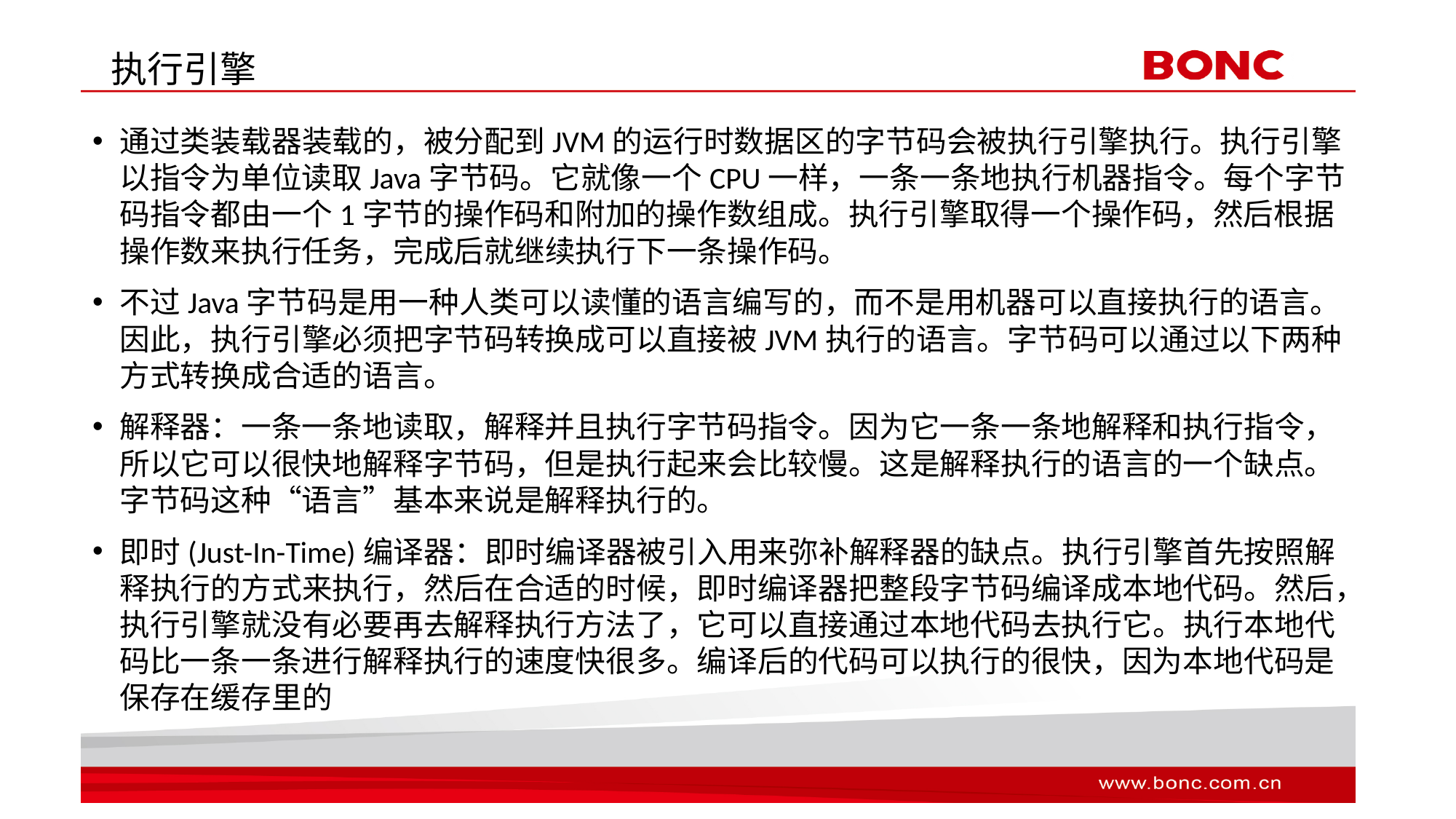

# 执行引擎
通过类装载器装载的，被分配到JVM的运行时数据区的字节码会被执行引擎执行。执行引擎以指令为单位读取Java字节码。它就像一个CPU一样，一条一条地执行机器指令。每个字节码指令都由一个1字节的操作码和附加的操作数组成。执行引擎取得一个操作码，然后根据操作数来执行任务，完成后就继续执行下一条操作码。
不过Java字节码是用一种人类可以读懂的语言编写的，而不是用机器可以直接执行的语言。因此，执行引擎必须把字节码转换成可以直接被JVM执行的语言。字节码可以通过以下两种方式转换成合适的语言。
解释器：一条一条地读取，解释并且执行字节码指令。因为它一条一条地解释和执行指令，所以它可以很快地解释字节码，但是执行起来会比较慢。这是解释执行的语言的一个缺点。字节码这种“语言”基本来说是解释执行的。
即时(Just-In-Time)编译器：即时编译器被引入用来弥补解释器的缺点。执行引擎首先按照解释执行的方式来执行，然后在合适的时候，即时编译器把整段字节码编译成本地代码。然后，执行引擎就没有必要再去解释执行方法了，它可以直接通过本地代码去执行它。执行本地代码比一条一条进行解释执行的速度快很多。编译后的代码可以执行的很快，因为本地代码是保存在缓存里的